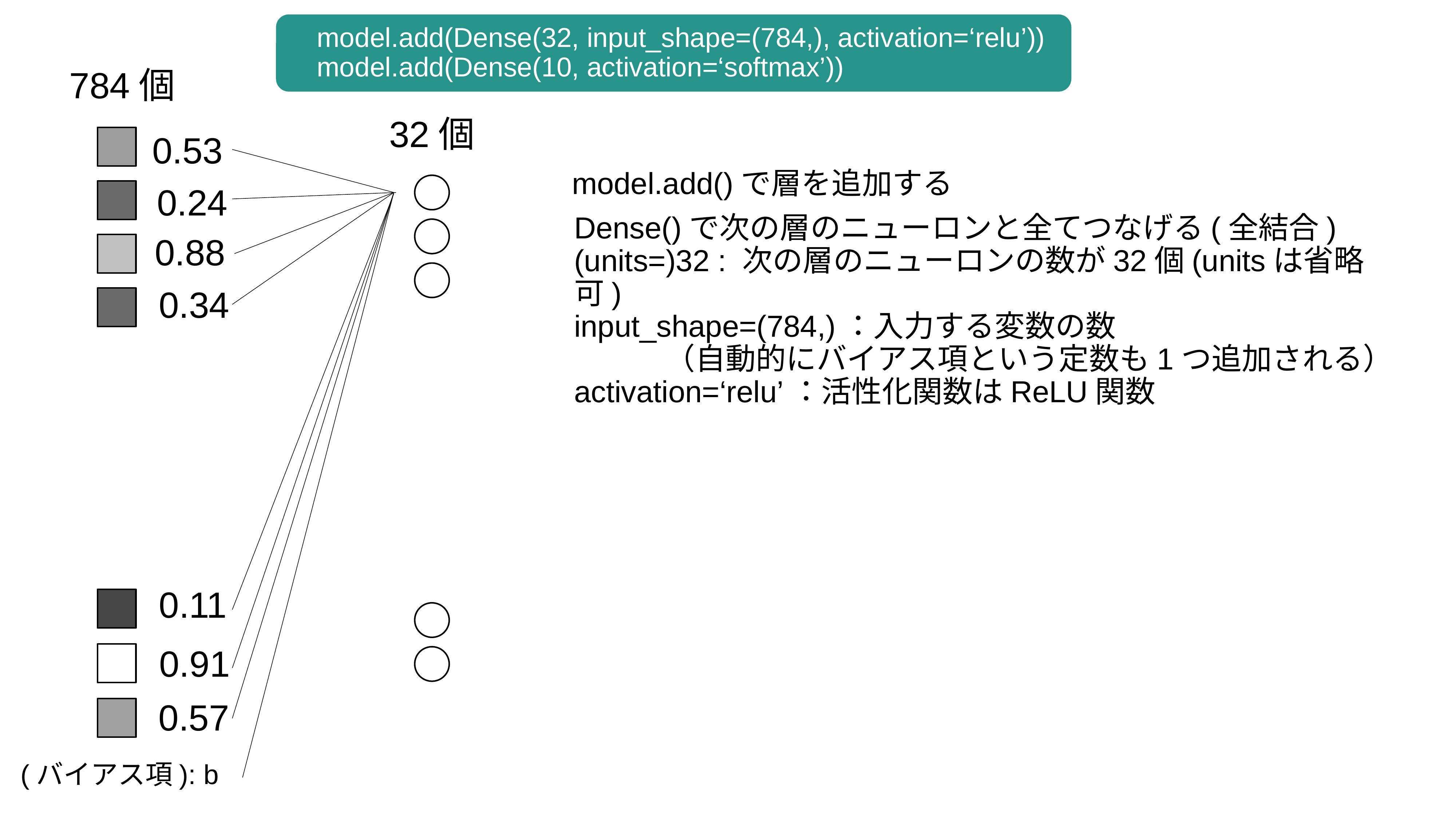

model.add(Dense(32, input_shape=(784,), activation=‘relu’))
model.add(Dense(10, activation=‘softmax’))
784個
32個

0.53
model.add()で層を追加する

0.24
Dense()で次の層のニューロンと全てつなげる(全結合)
(units=)32 : 次の層のニューロンの数が32個(unitsは省略可)
input_shape=(784,)：入力する変数の数
　　　（自動的にバイアス項という定数も1つ追加される）
activation=‘relu’：活性化関数はReLU関数

0.88

0.34

0.11

0.91

0.57

(バイアス項): b